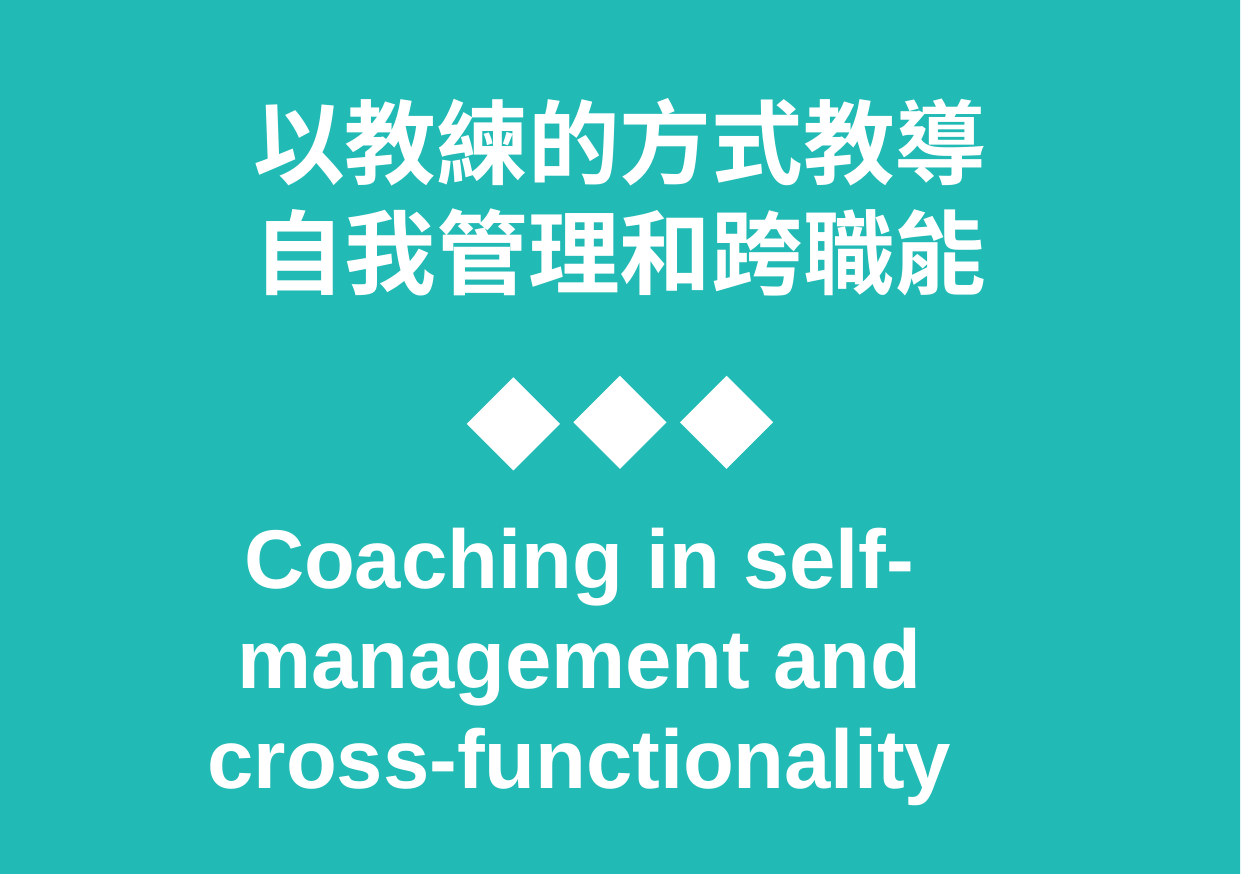

以教練的方式教導
自我管理和跨職能

Coaching in self-management and cross-functionality